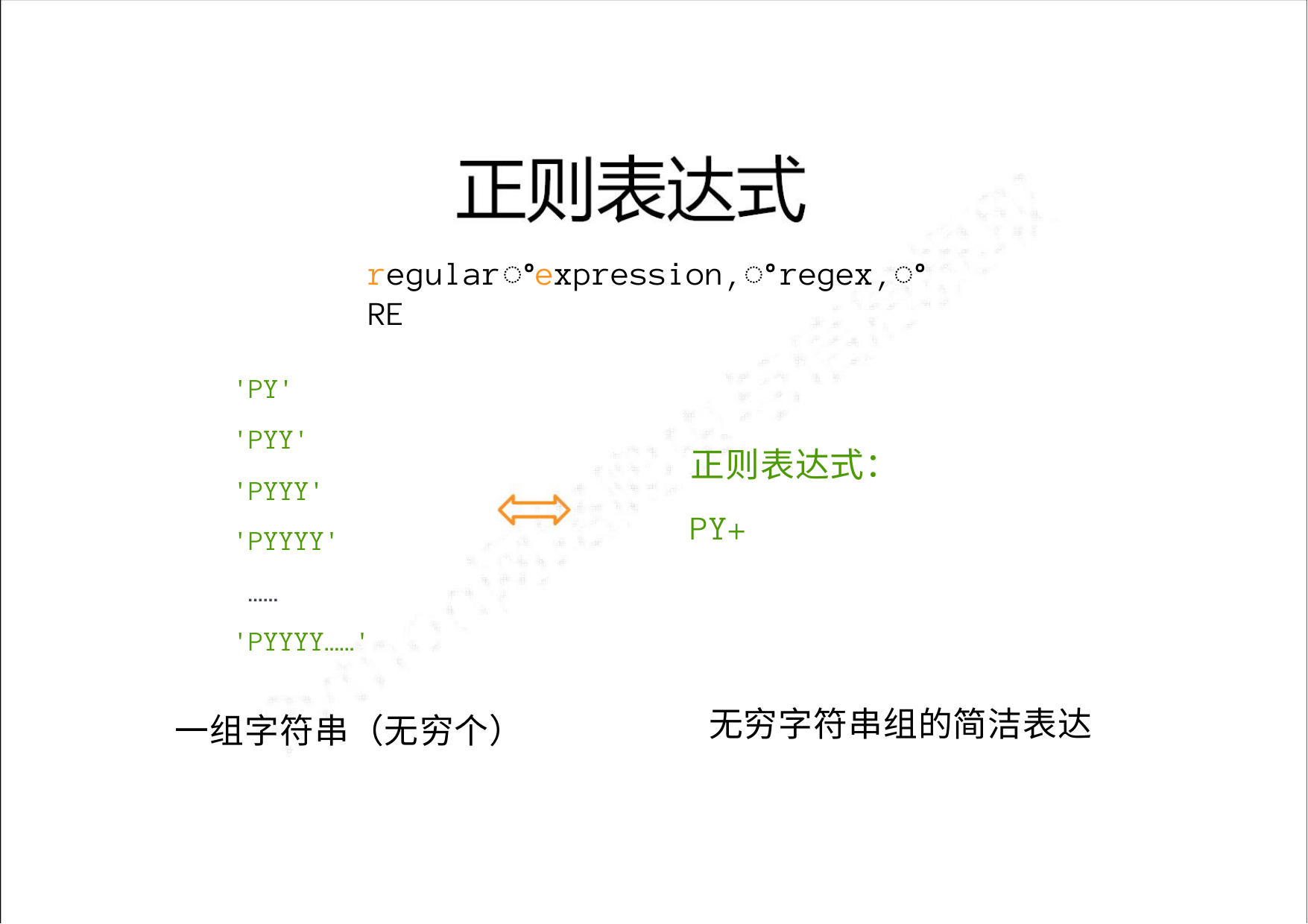

regularꢀexpression,ꢀregex,ꢀRE
'PY'
'PYY'
'PYYY'
'PYYYY'
……
正则表达式：
PY+
'PYYYY……'
无穷字符串组的简洁表达
一组字符串（无穷个）